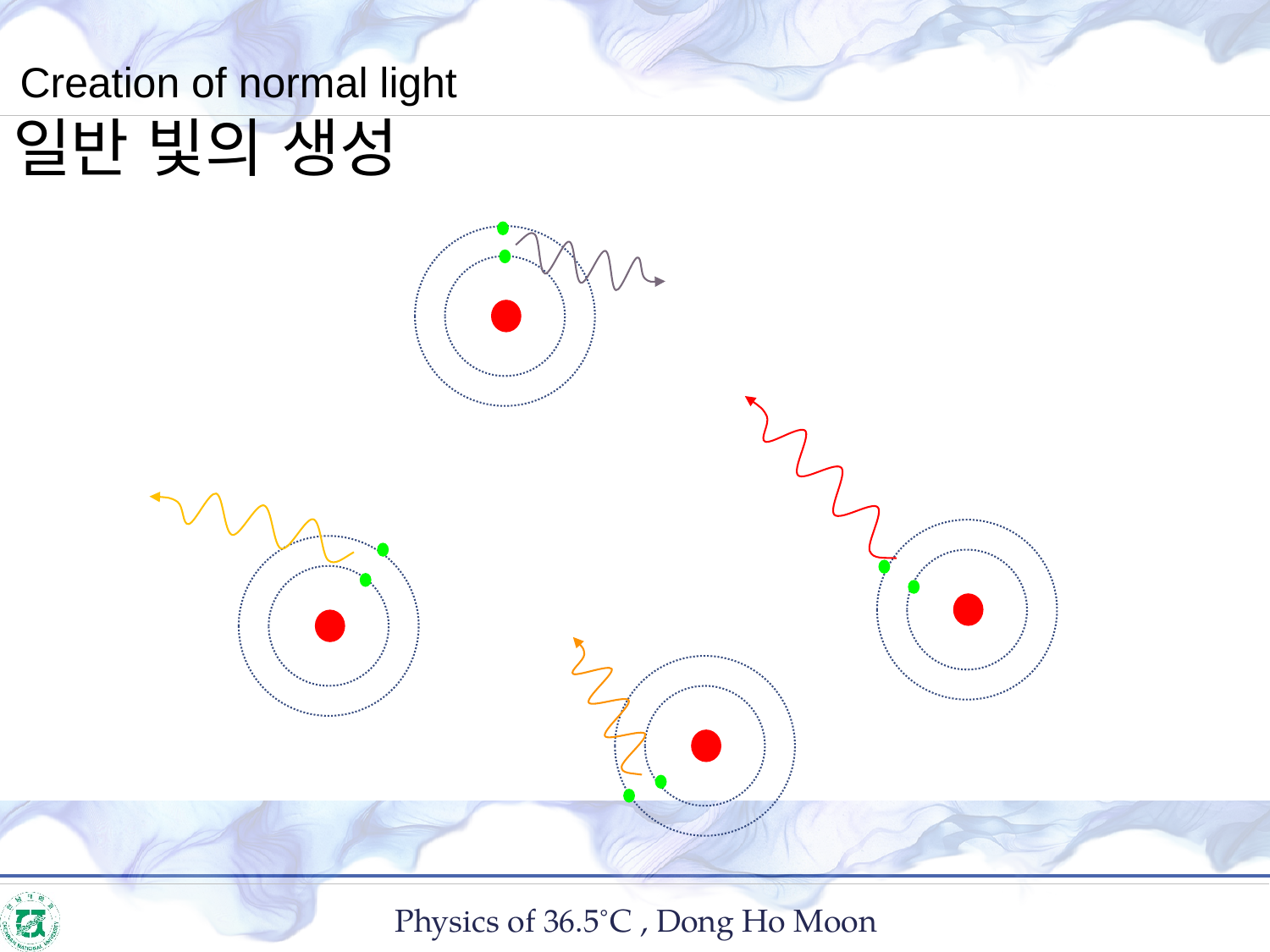

Creation of normal light
일반 빛의 생성